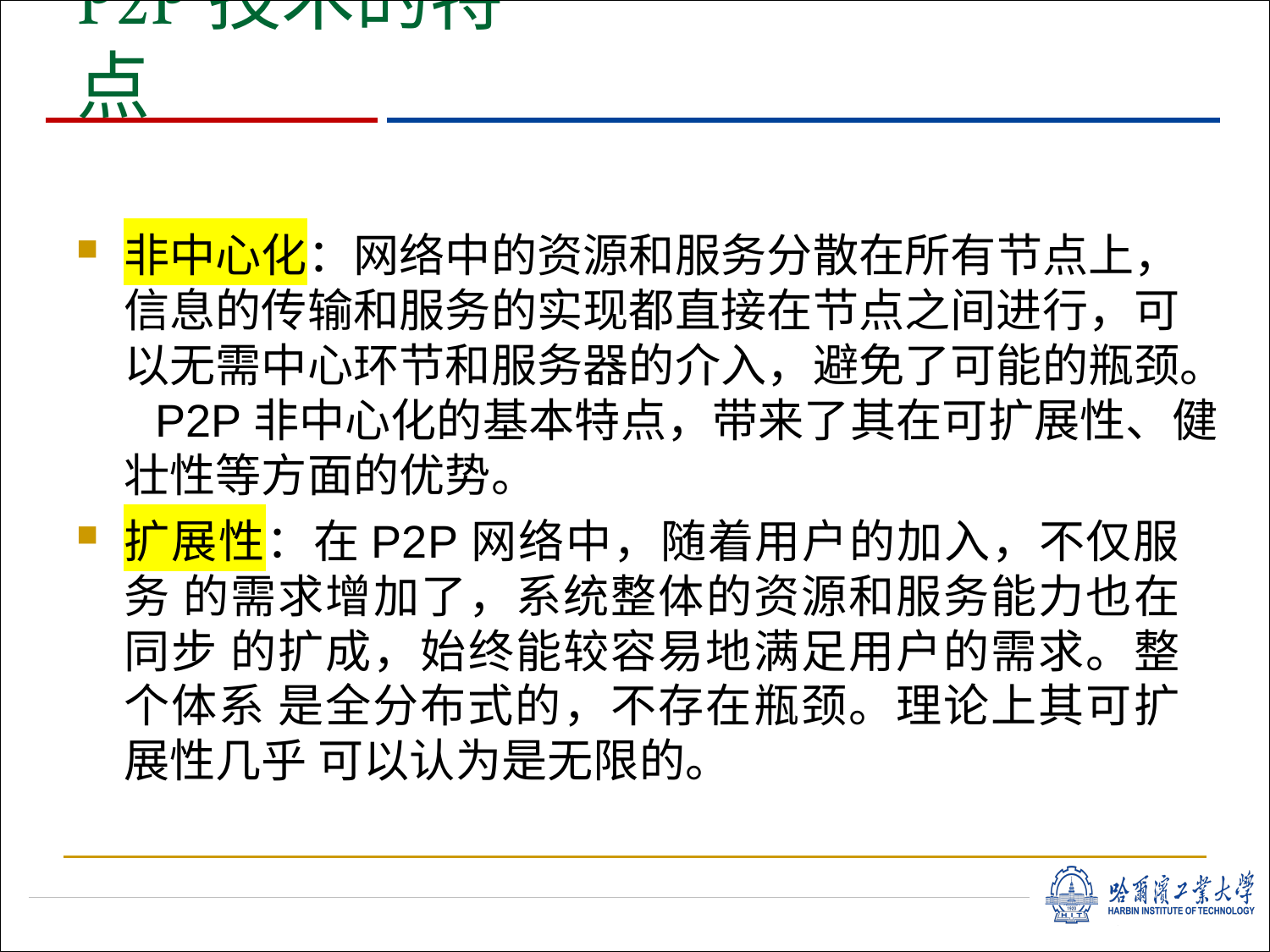

58

# P2P技术的特点
非中心化：网络中的资源和服务分散在所有节点上，  信息的传输和服务的实现都直接在节点之间进行，可 以无需中心环节和服务器的介入，避免了可能的瓶颈。  P2P非中心化的基本特点，带来了其在可扩展性、健 壮性等方面的优势。
扩展性：在P2P网络中，随着用户的加入，不仅服务 的需求增加了，系统整体的资源和服务能力也在同步 的扩成，始终能较容易地满足用户的需求。整个体系 是全分布式的，不存在瓶颈。理论上其可扩展性几乎 可以认为是无限的。